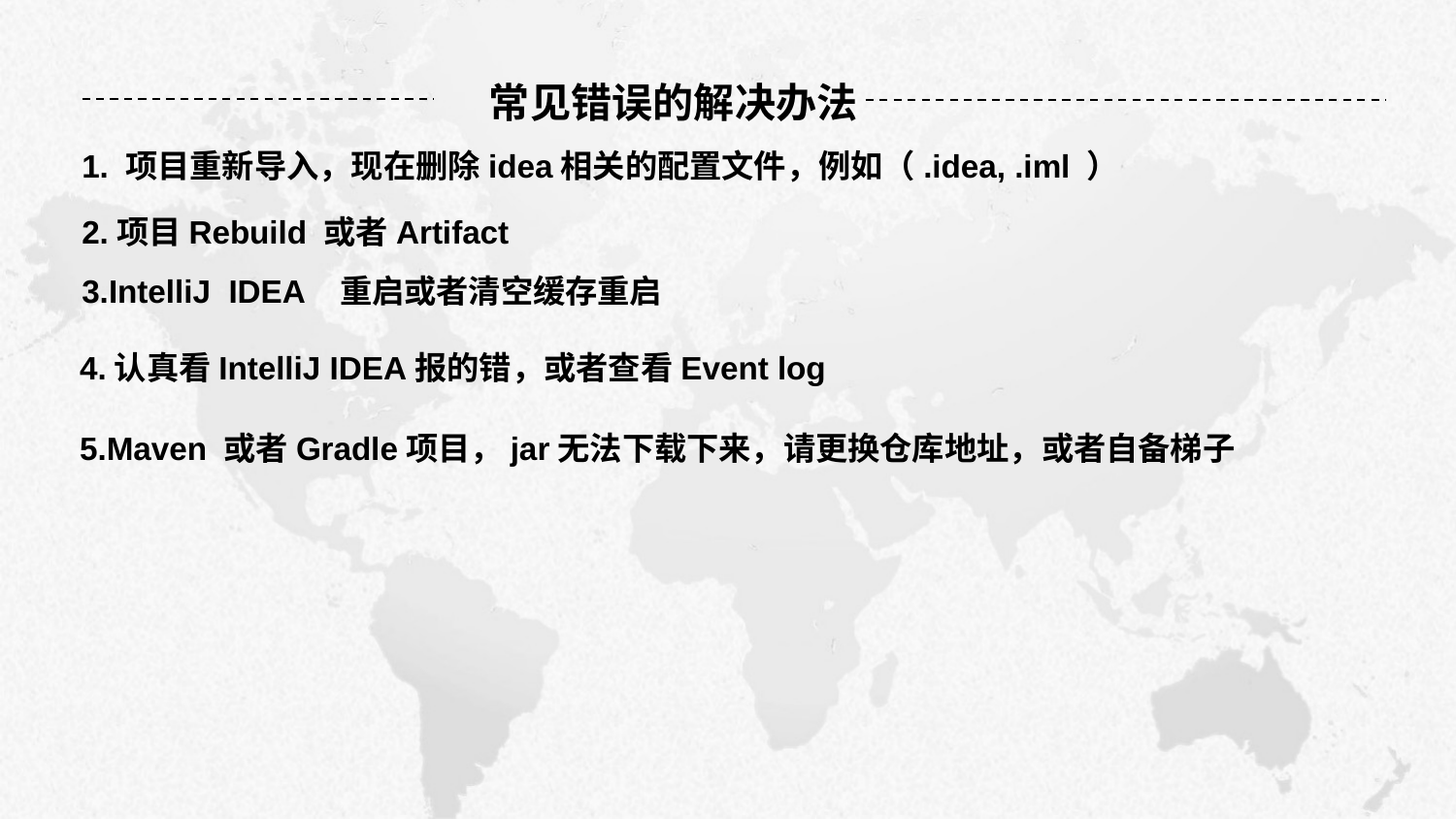

常见错误的解决办法
1. 项目重新导入，现在删除idea相关的配置文件，例如（.idea, .iml ）
2.项目Rebuild 或者Artifact
3.IntelliJ  IDEA   重启或者清空缓存重启
4.认真看IntelliJ IDEA报的错，或者查看Event log
5.Maven 或者Gradle项目，jar无法下载下来，请更换仓库地址，或者自备梯子